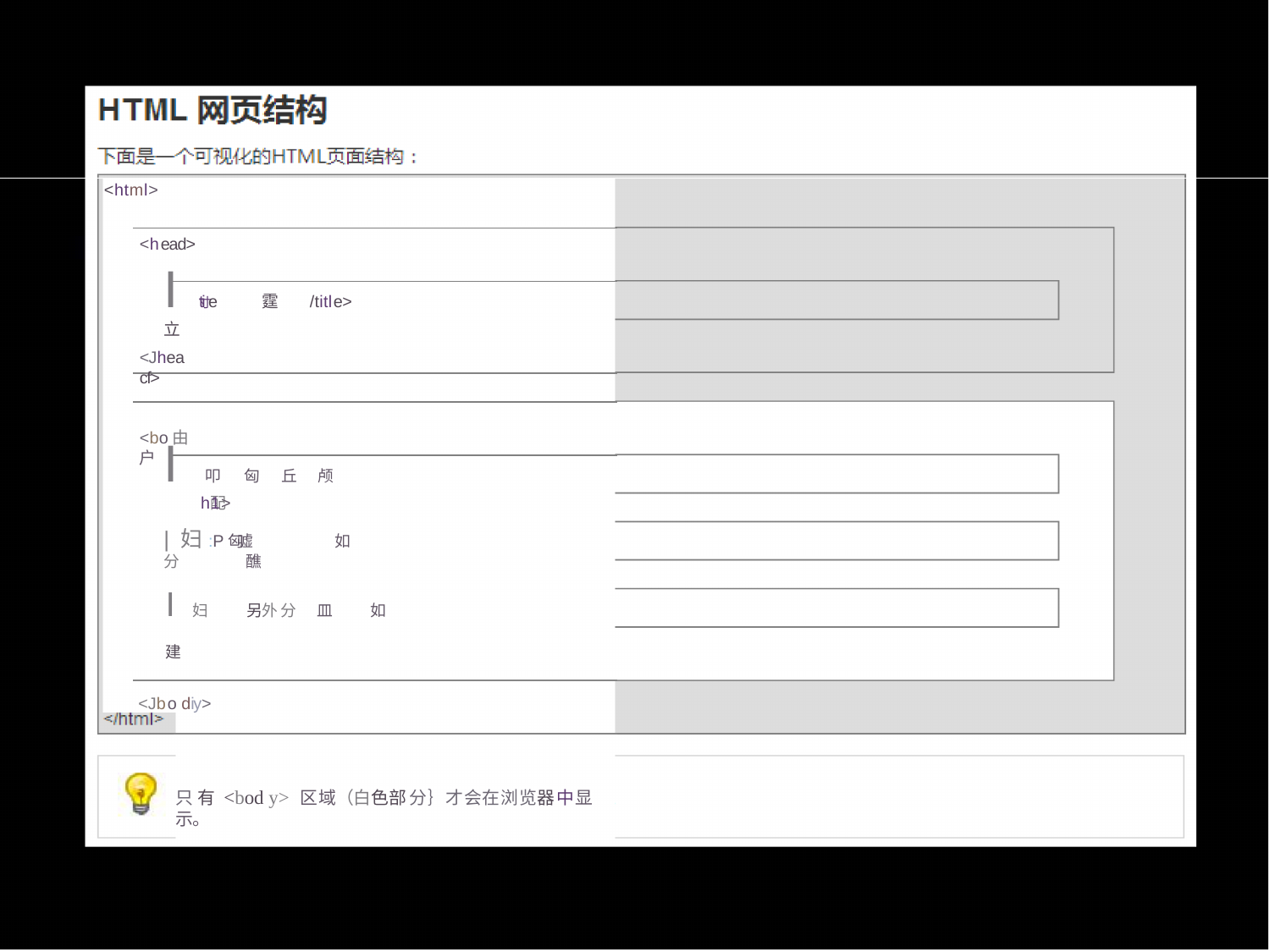

<html>

<head>

I 寸       ti e 立

霆	/title>
<Jhea cf>

<bo由 户

I 叩	匈	丘	颅	配          h1>

| 妇:P匈嘘	分	醮
如
I 妇	建
<Jbo diy>
另外分	皿
如

只 有 <bod y> 区域（白色部分｝才会在浏览器中显示。